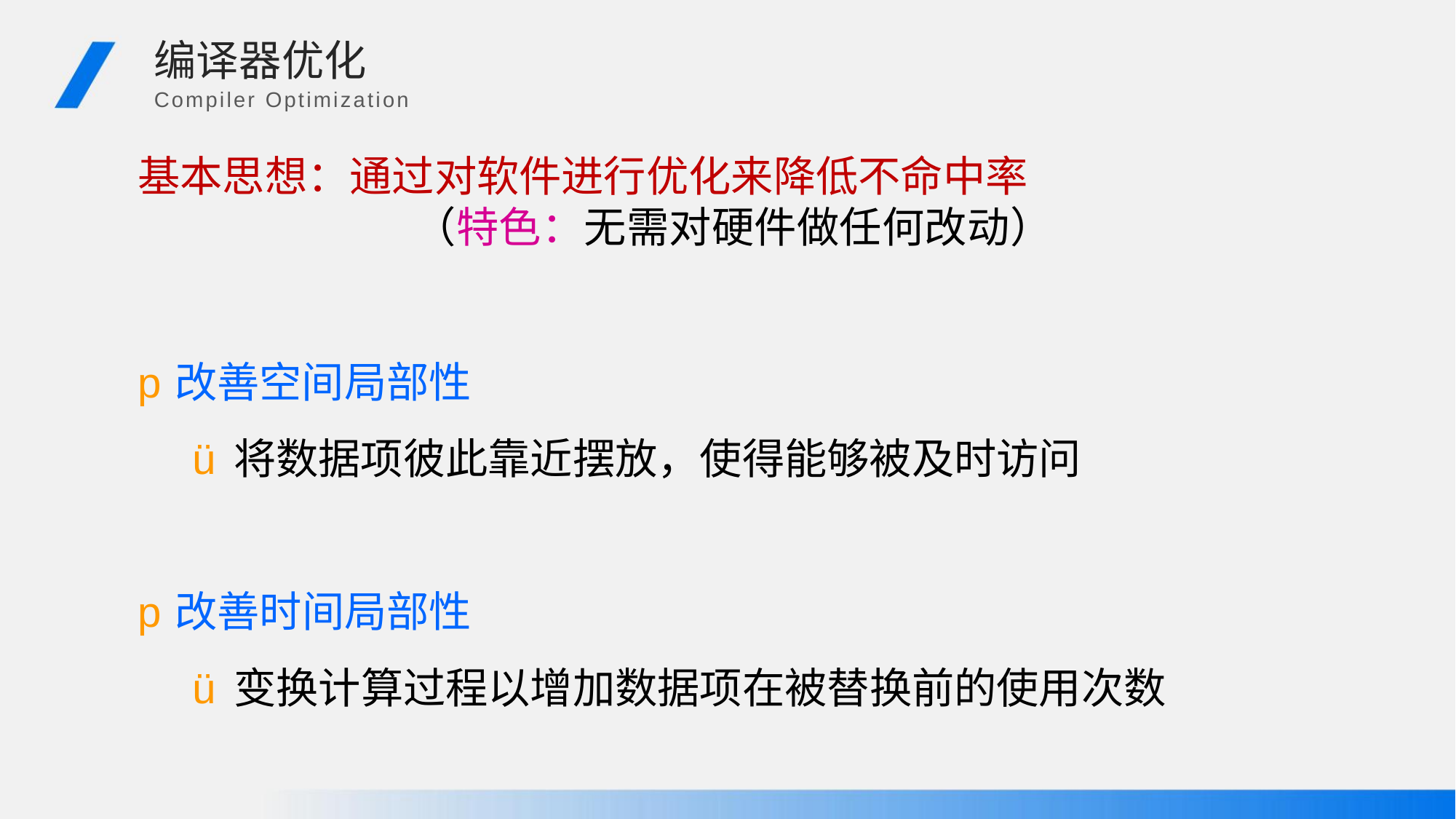

编译器优化
Compiler Optimization
基本思想：通过对软件进行优化来降低不命中率
（特色：无需对硬件做任何改动）
p改善空间局部性
ü将数据项彼此靠近摆放，使得能够被及时访问
p改善时间局部性
ü变换计算过程以增加数据项在被替换前的使用次数